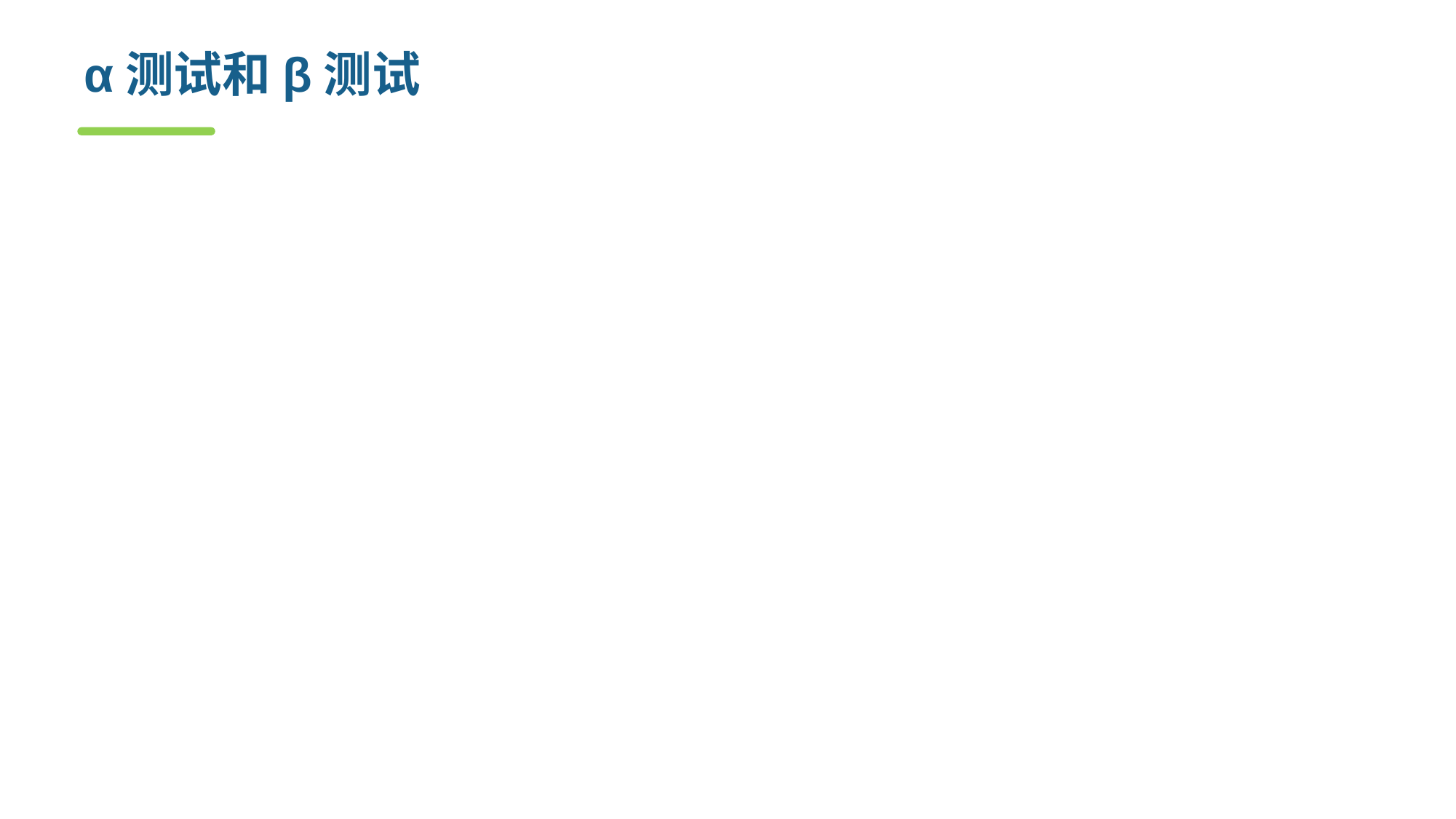

# α测试和β测试
针对通用软件产品，在企业内部测试通过后，进行α测试和β测试。
α测试是邀请小规模的、有代表性的潜在用户，在开发环境中，由开发者“指导”下进行的测试（试用），开发者负责记录使用中出现的问题和软件的缺陷，因此α测试是在一个受控的环境中进行的。
β测试是由用户在一个或多个用户环境下进行的测试，是产品正式发布前的系统测试形式。一组有代表性的用户和消费者在典型操作条件下尝试做常规使用，由用户记录下测试中发现的问题或任何希望改进的建议，报告给开发者。
β测试与α测试不同的是，β测试时开发者通常不在测试现场，由用户去使用，软件在一个开发者不能控制的环境中的“活的”试用。

89